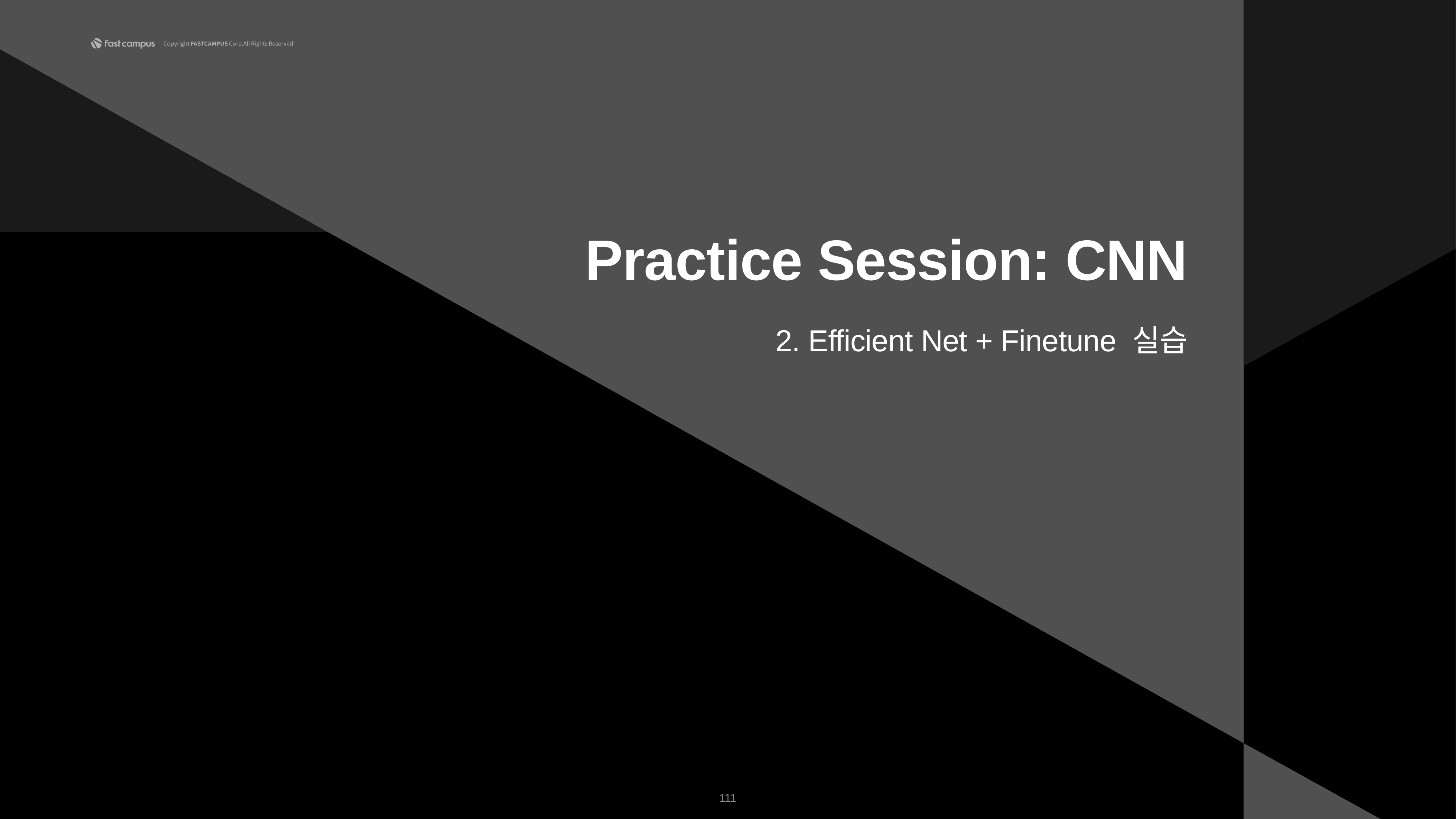

Practice Session: CNN

2. Efficient Net + Finetune 실습
111